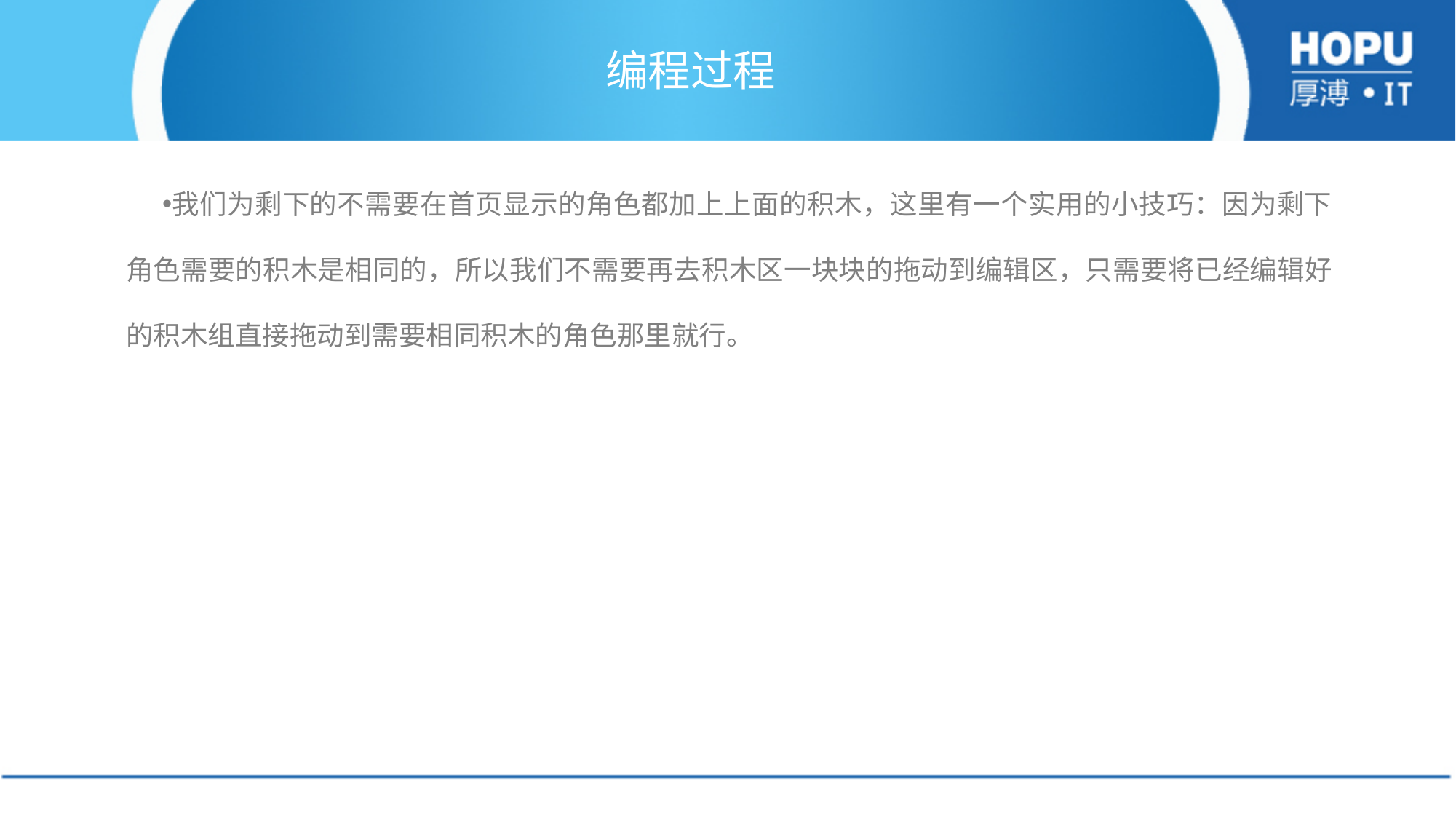

# 编程过程
我们为剩下的不需要在首页显示的角色都加上上面的积木，这里有一个实用的小技巧：因为剩下角色需要的积木是相同的，所以我们不需要再去积木区一块块的拖动到编辑区，只需要将已经编辑好的积木组直接拖动到需要相同积木的角色那里就行。